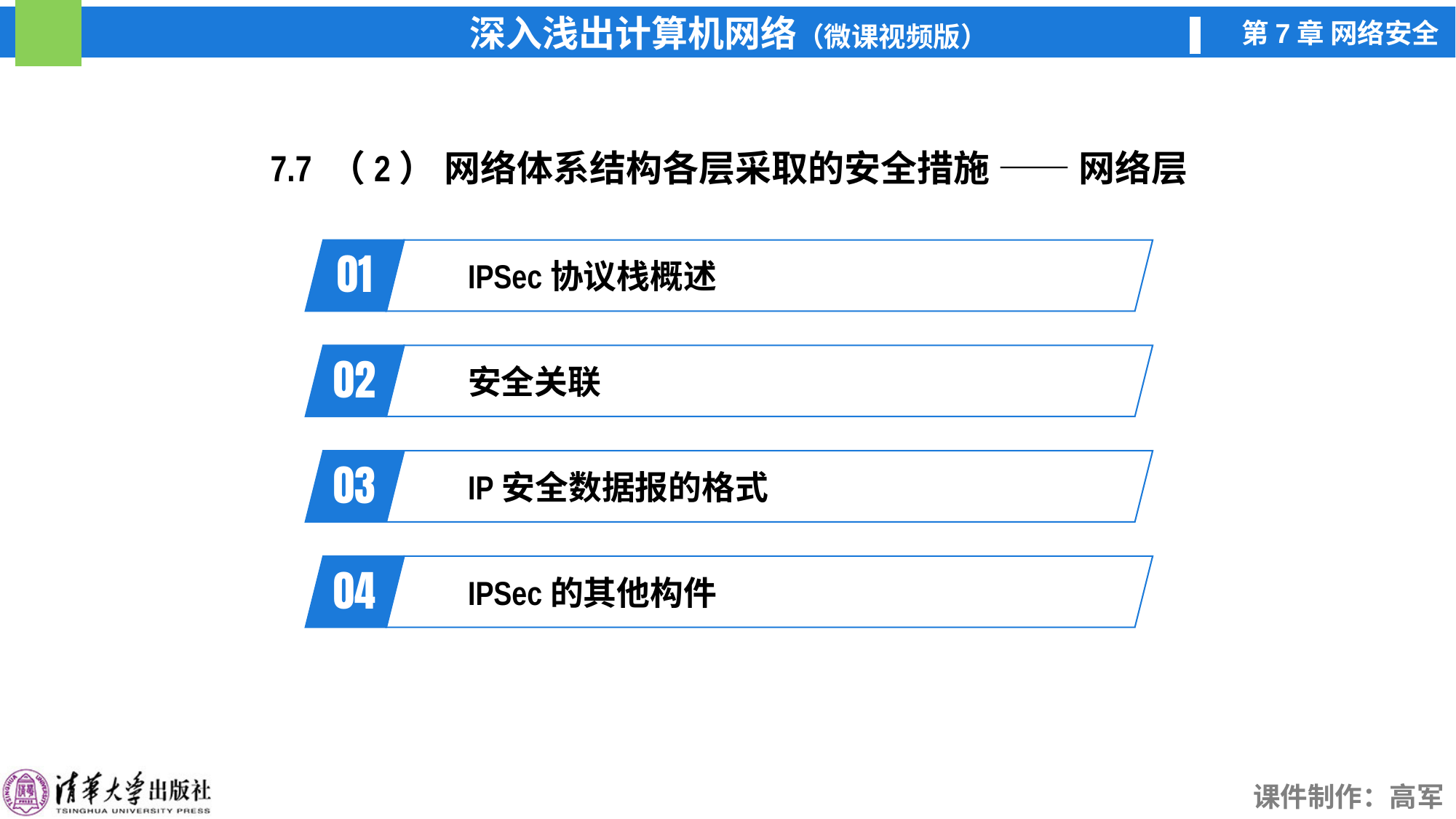

7.7 （2） 网络体系结构各层采取的安全措施 —— 网络层
01
IPSec协议栈概述
02
安全关联
03
IP安全数据报的格式
04
IPSec的其他构件